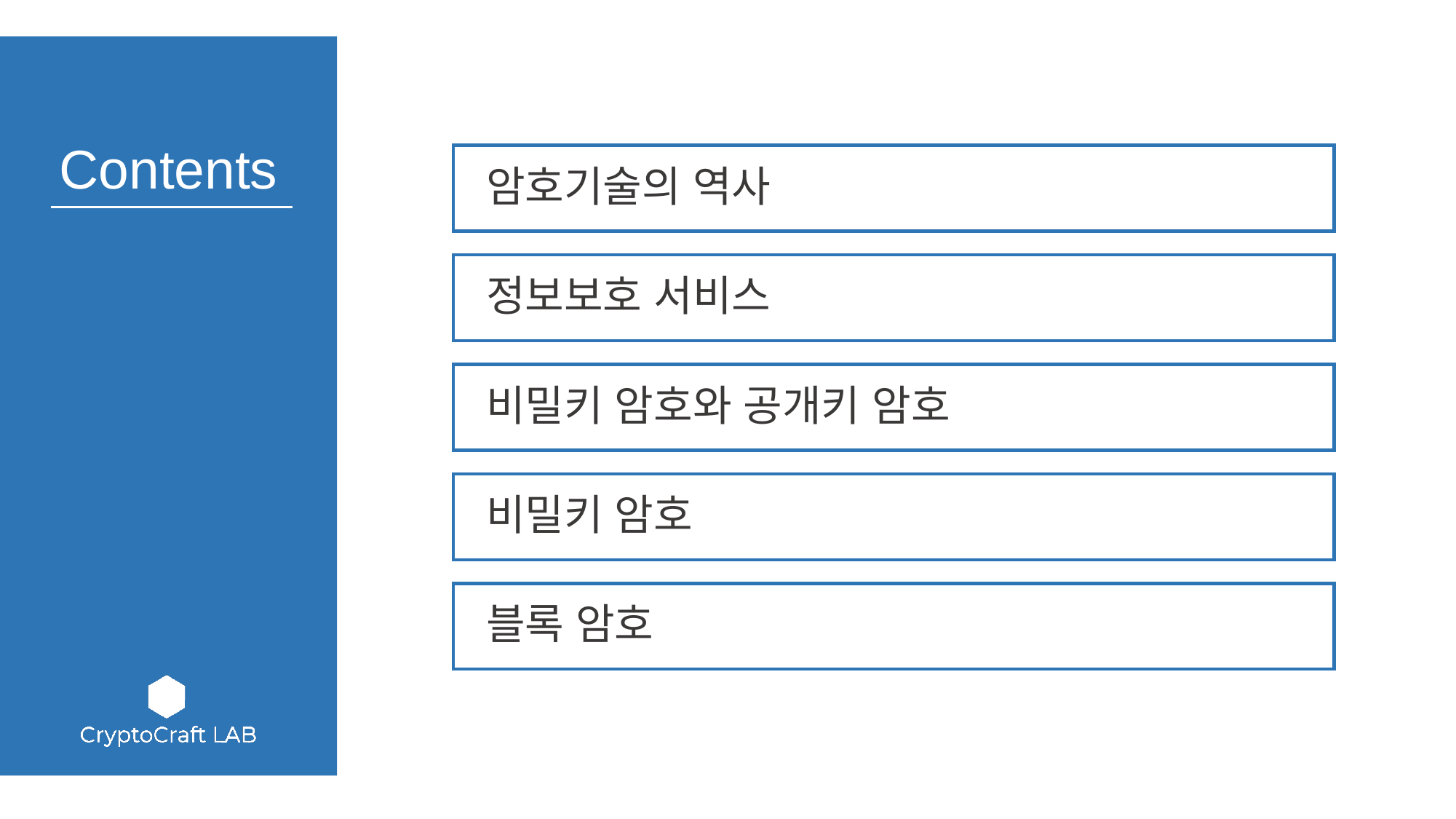

암호기술의 역사
 정보보호 서비스
 비밀키 암호와 공개키 암호
 비밀키 암호
 블록 암호